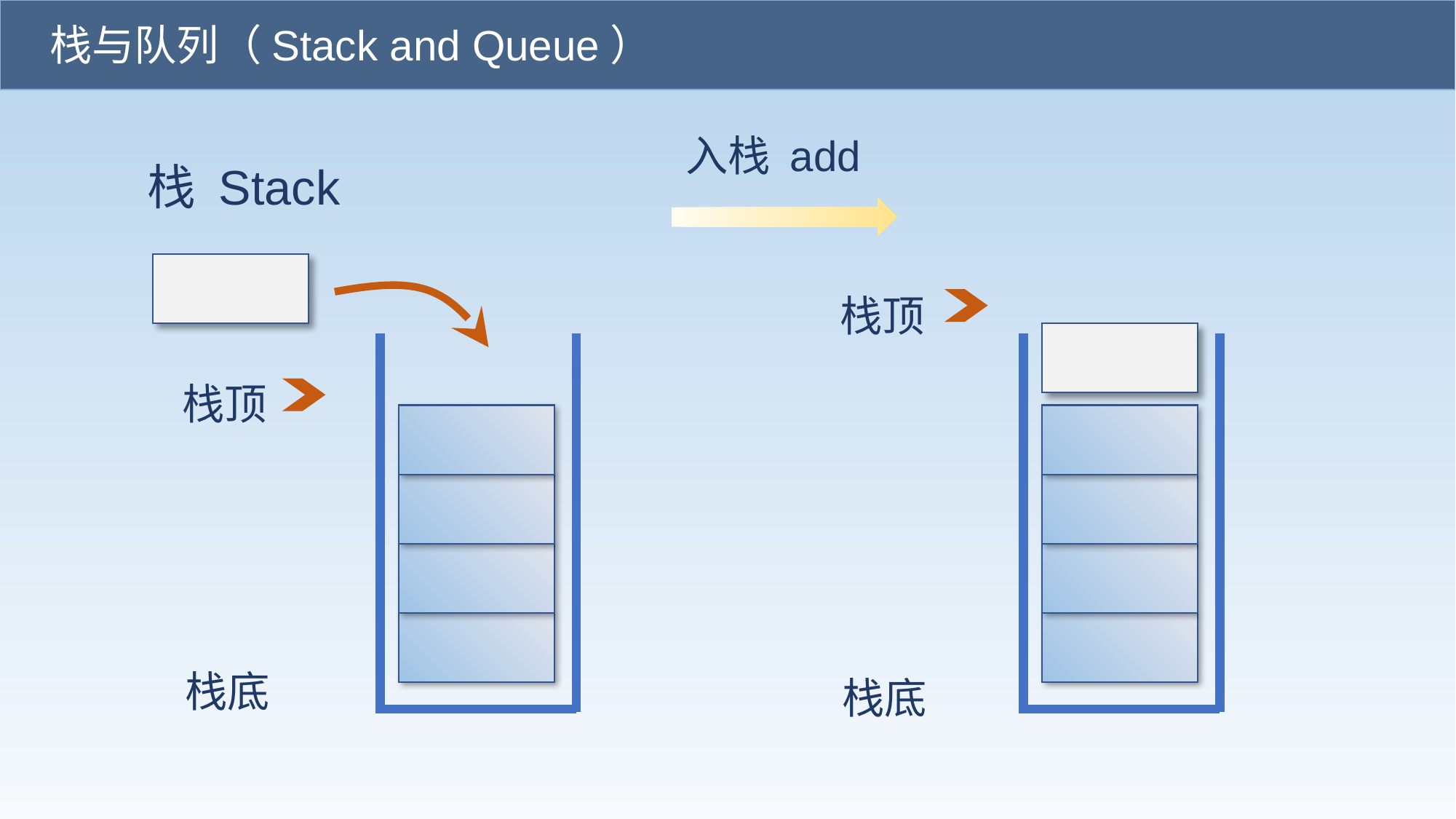

栈与队列（Stack and Queue）
入栈 add

栈 Stack

栈顶

栈顶

栈底
栈底